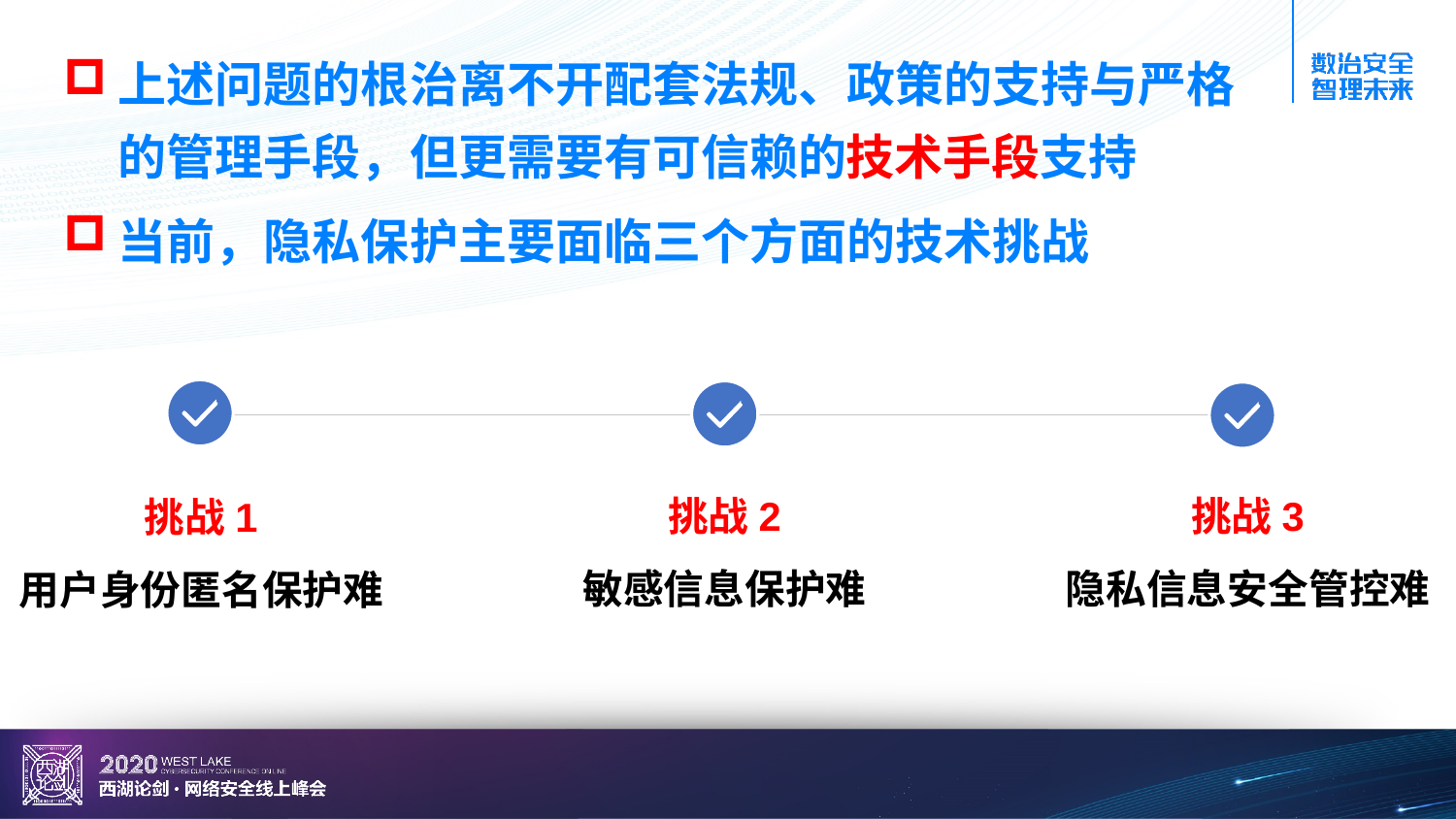

上述问题的根治离不开配套法规、政策的支持与严格的管理手段，但更需要有可信赖的技术手段支持
当前，隐私保护主要面临三个方面的技术挑战

挑战3
隐私信息安全管控难
挑战2
敏感信息保护难
挑战1
用户身份匿名保护难